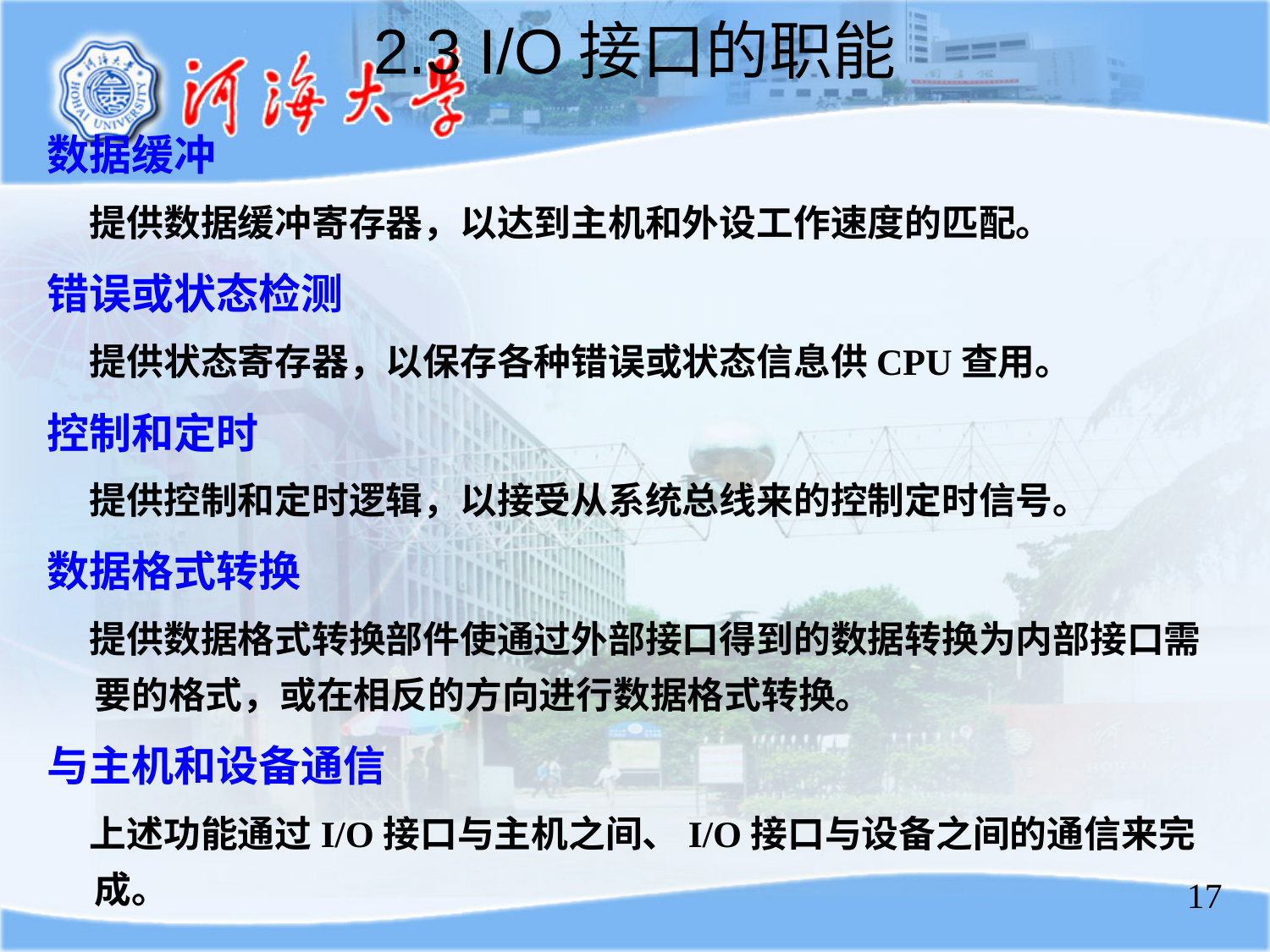

2.3 I/O接口的职能
数据缓冲
    提供数据缓冲寄存器，以达到主机和外设工作速度的匹配。
错误或状态检测
    提供状态寄存器，以保存各种错误或状态信息供CPU查用。
控制和定时
    提供控制和定时逻辑，以接受从系统总线来的控制定时信号。
数据格式转换
    提供数据格式转换部件使通过外部接口得到的数据转换为内部接口需要的格式，或在相反的方向进行数据格式转换。
与主机和设备通信
    上述功能通过I/O接口与主机之间、I/O接口与设备之间的通信来完成。
17